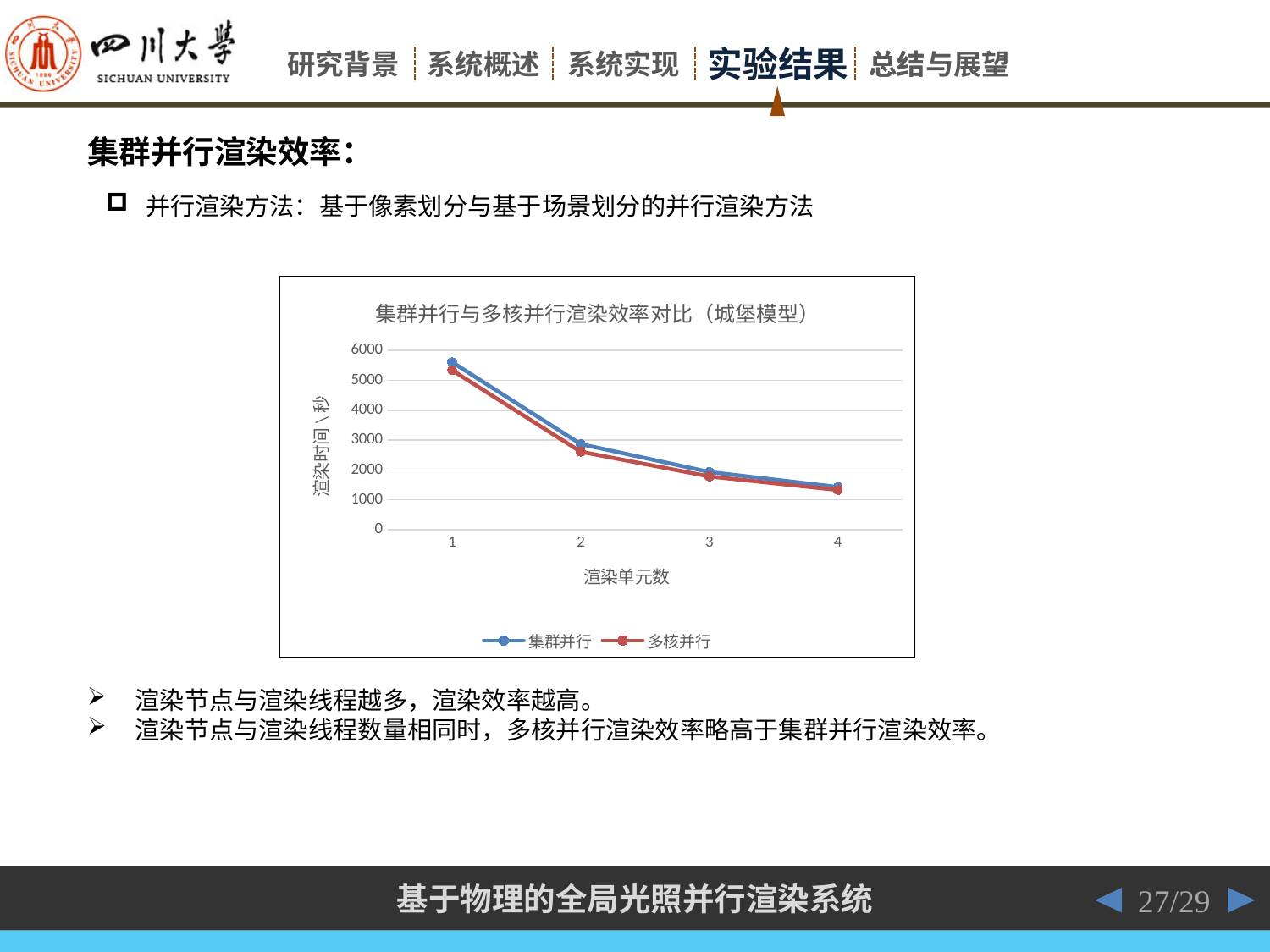

集群并行渲染效率：
并行渲染方法：基于像素划分与基于场景划分的并行渲染方法

### Chart: 集群并行与多核并行渲染效率对比（城堡模型）

| Category | 集群并行 | 多核并行 |
|---|---|---|
渲染节点与渲染线程越多，渲染效率越高。
渲染节点与渲染线程数量相同时，多核并行渲染效率略高于集群并行渲染效率。
27/29